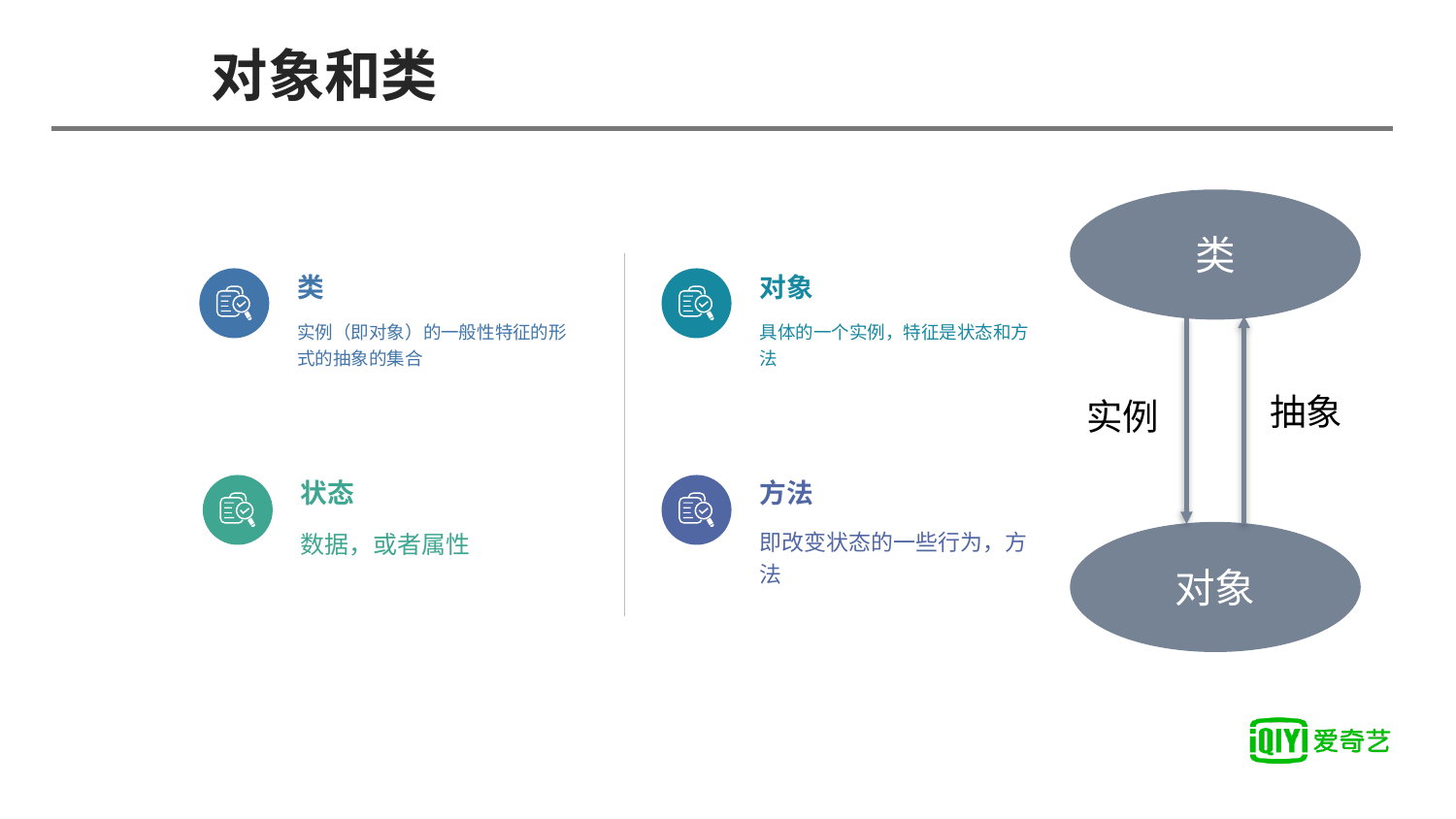

# 对象和类
类
抽象
实例
对象
类
实例（即对象）的一般性特征的形式的抽象的集合

对象
具体的一个实例，特征是状态和方法

状态
数据，或者属性

方法
即改变状态的一些行为，方法